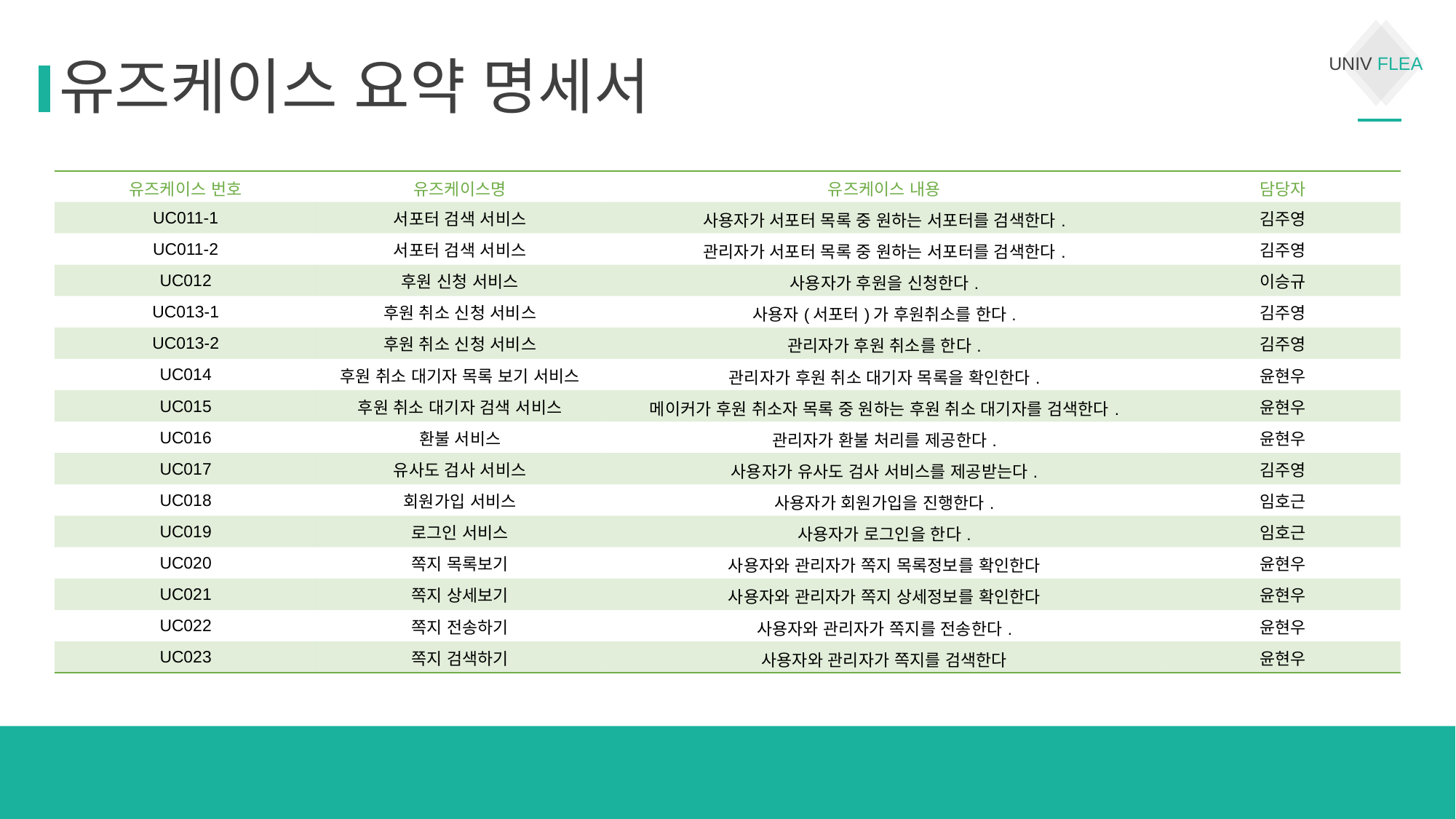

유즈케이스 요약 명세서

| 유즈케이스 번호 | 유즈케이스명 | 유즈케이스 내용 | 담당자 |
| --- | --- | --- | --- |
| UC011-1 | 서포터 검색 서비스 | 사용자가 서포터 목록 중 원하는 서포터를 검색한다. | 김주영 |
| UC011-2 | 서포터 검색 서비스 | 관리자가 서포터 목록 중 원하는 서포터를 검색한다. | 김주영 |
| UC012 | 후원 신청 서비스 | 사용자가 후원을 신청한다. | 이승규 |
| UC013-1 | 후원 취소 신청 서비스 | 사용자(서포터)가 후원취소를 한다. | 김주영 |
| UC013-2 | 후원 취소 신청 서비스 | 관리자가 후원 취소를 한다. | 김주영 |
| UC014 | 후원 취소 대기자 목록 보기 서비스 | 관리자가 후원 취소 대기자 목록을 확인한다. | 윤현우 |
| UC015 | 후원 취소 대기자 검색 서비스 | 메이커가 후원 취소자 목록 중 원하는 후원 취소 대기자를 검색한다. | 윤현우 |
| UC016 | 환불 서비스 | 관리자가 환불 처리를 제공한다. | 윤현우 |
| UC017 | 유사도 검사 서비스 | 사용자가 유사도 검사 서비스를 제공받는다. | 김주영 |
| UC018 | 회원가입 서비스 | 사용자가 회원가입을 진행한다. | 임호근 |
| UC019 | 로그인 서비스 | 사용자가 로그인을 한다. | 임호근 |
| UC020 | 쪽지 목록보기 | 사용자와 관리자가 쪽지 목록정보를 확인한다 | 윤현우 |
| UC021 | 쪽지 상세보기 | 사용자와 관리자가 쪽지 상세정보를 확인한다 | 윤현우 |
| UC022 | 쪽지 전송하기 | 사용자와 관리자가 쪽지를 전송한다. | 윤현우 |
| UC023 | 쪽지 검색하기 | 사용자와 관리자가 쪽지를 검색한다 | 윤현우 |